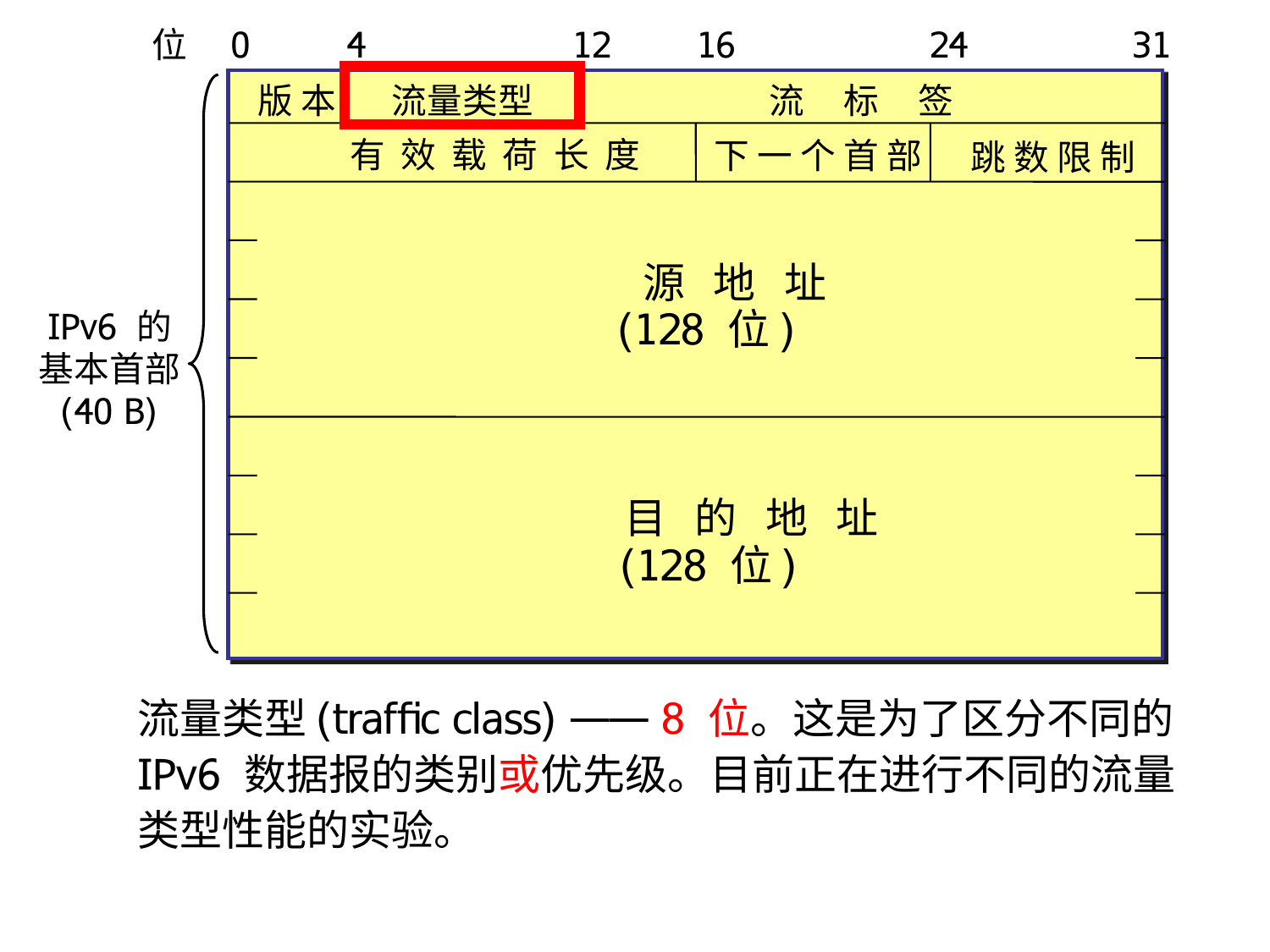

位
0
4
12
16
24
31

版 本
流量类型
流     标     签

有  效  载  荷  长  度
下 一 个 首 部
跳 数 限 制

源   地   址
(128 位)
IPv6 的
基本首部
(40 B)

目   的   地   址
(128 位)

流量类型(traffic class) —— 8 位。这是为了区分不同的 IPv6 数据报的类别或优先级。目前正在进行不同的流量类型性能的实验。